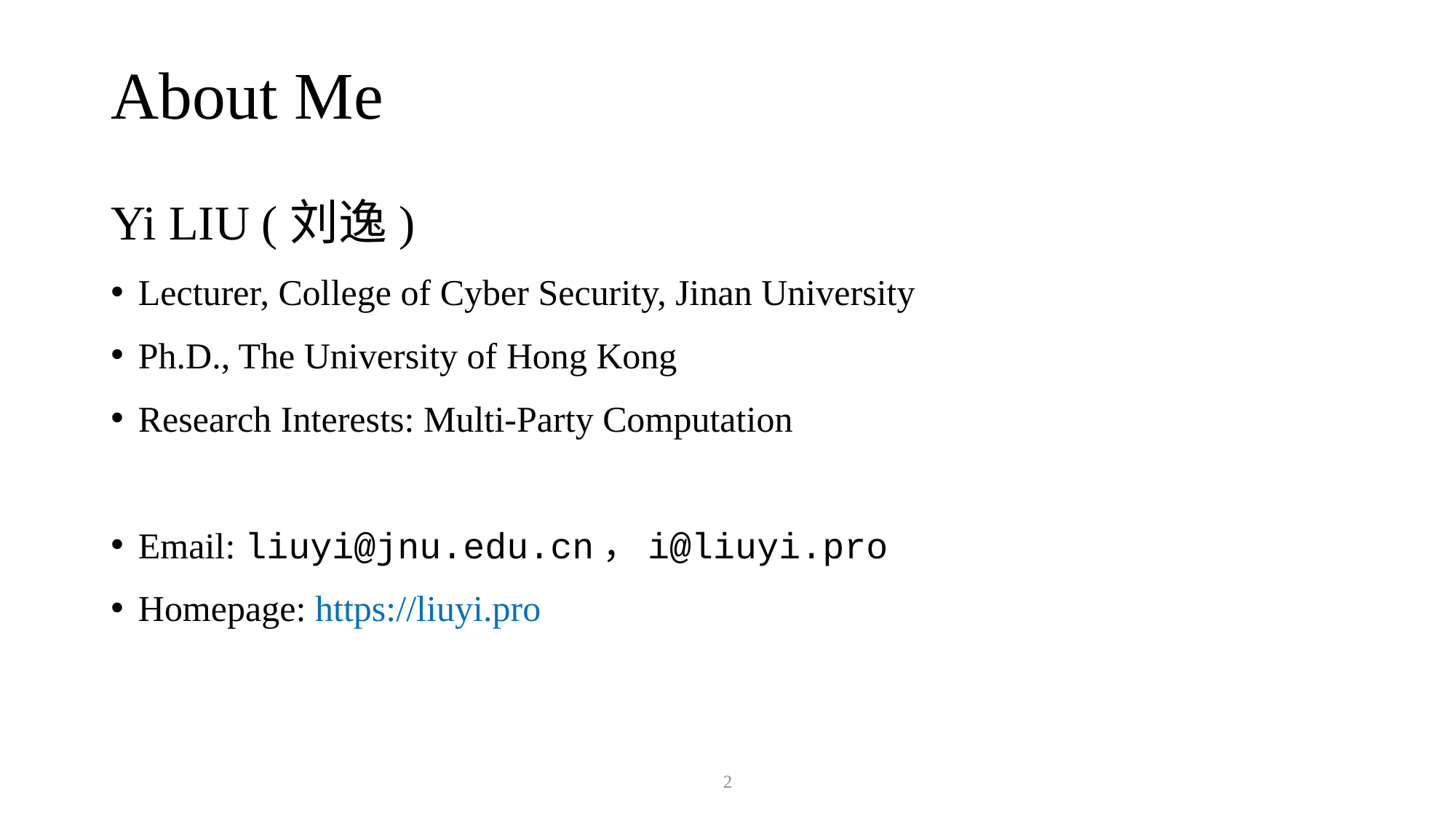

# About Me
Yi LIU (刘逸)
Lecturer, College of Cyber Security, Jinan University
Ph.D., The University of Hong Kong
Research Interests: Multi-Party Computation

Email: liuyi@jnu.edu.cn，i@liuyi.pro
Homepage: https://liuyi.pro
2